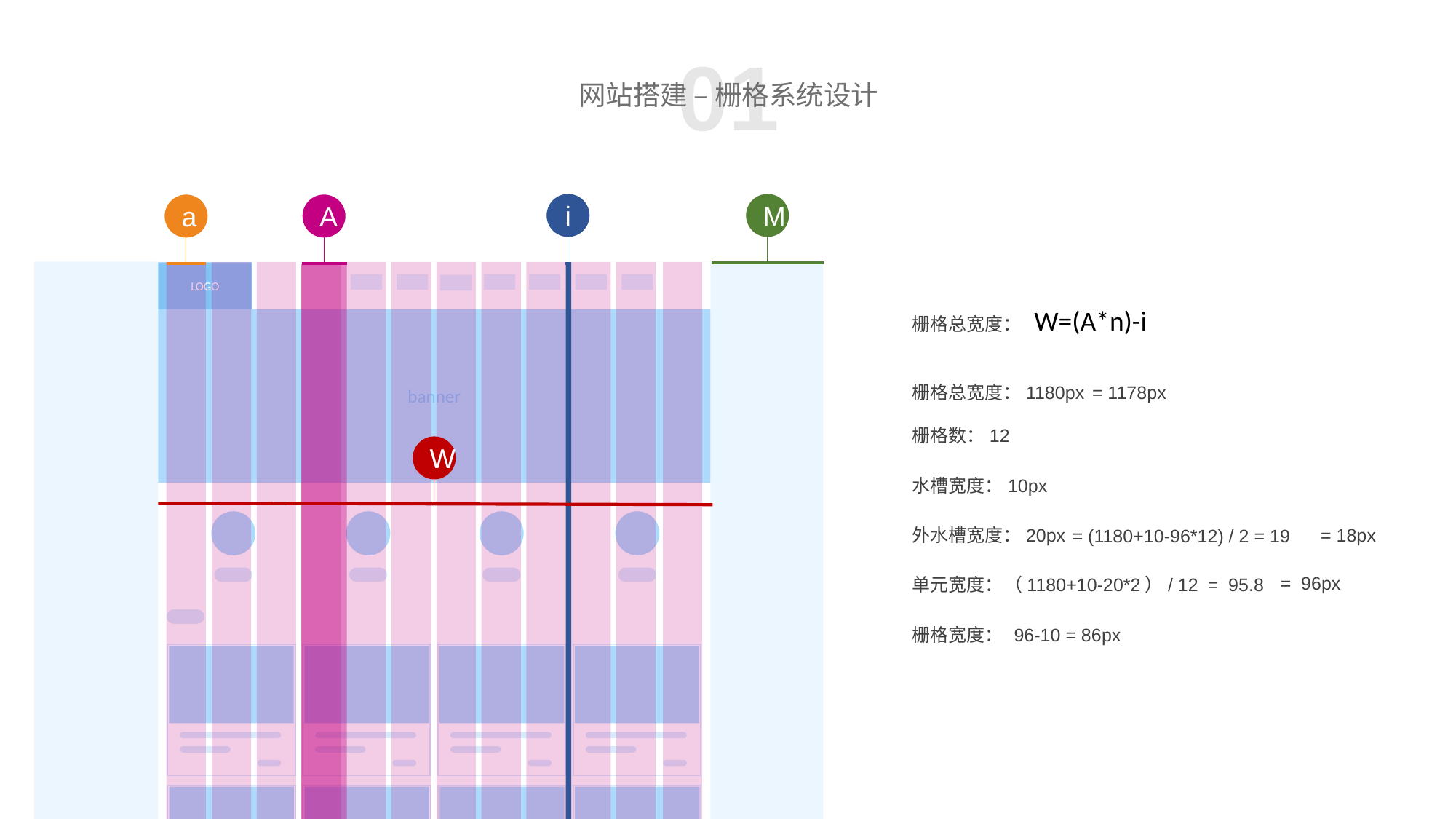

01
网站搭建 – 栅格系统设计
i
M
A
a

LOGO

栅格总宽度： W=(A*n)-i
banner
栅格总宽度：1180px
= 1178px
栅格数：12
W
水槽宽度：10px
外水槽宽度：20px
= 18px
= (1180+10-96*12) / 2 = 19

=  96px
=  95.8
（1180+10-20*2）/ 12
单元宽度：
96-10 = 86px
栅格宽度：

footer